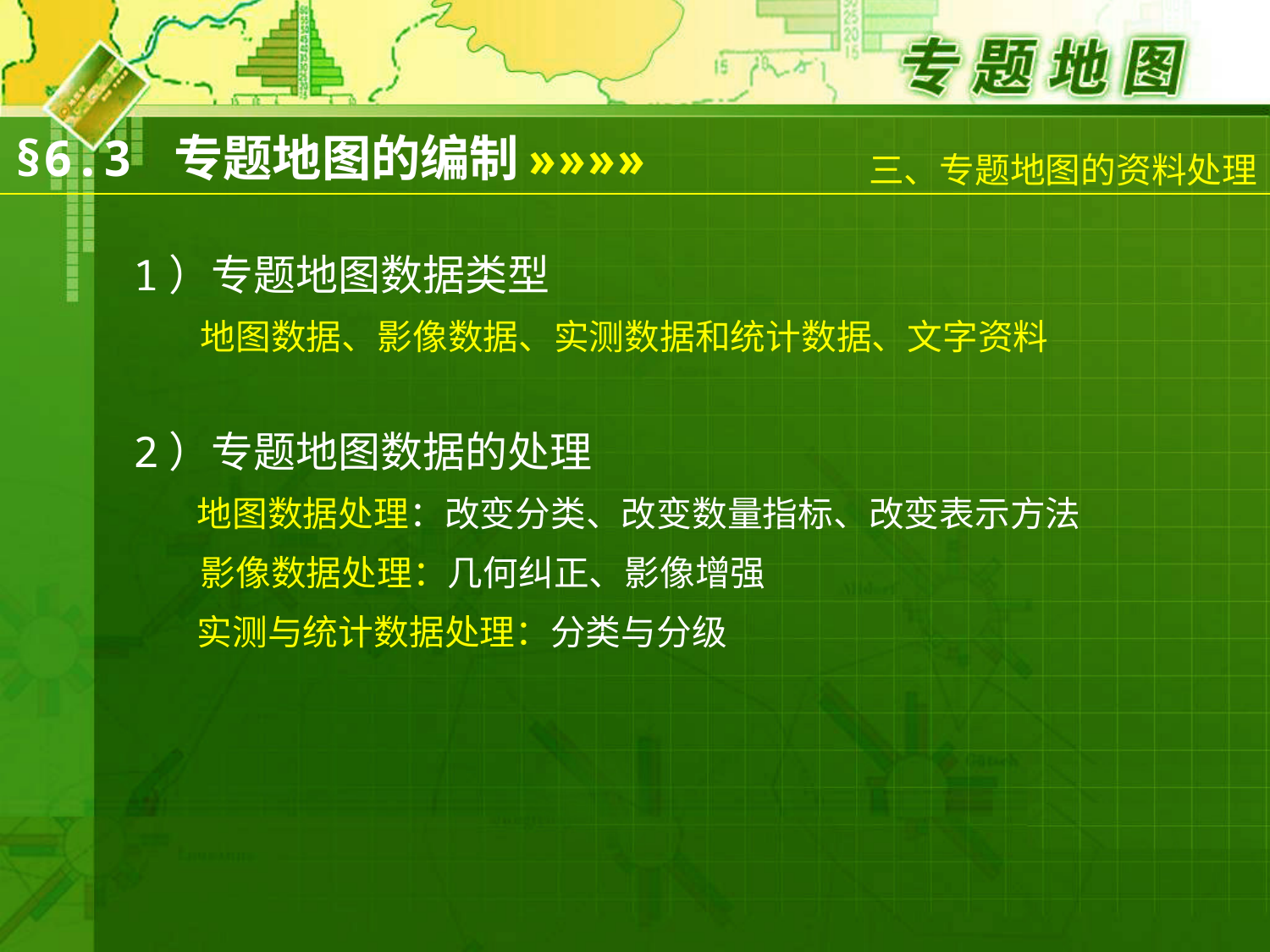

三、专题地图的资料处理
§6.3 专题地图的编制
»»»»
1）专题地图数据类型
	 地图数据、影像数据、实测数据和统计数据、文字资料

2）专题地图数据的处理
	 地图数据处理：改变分类、改变数量指标、改变表示方法
	 影像数据处理：几何纠正、影像增强
	 实测与统计数据处理：分类与分级